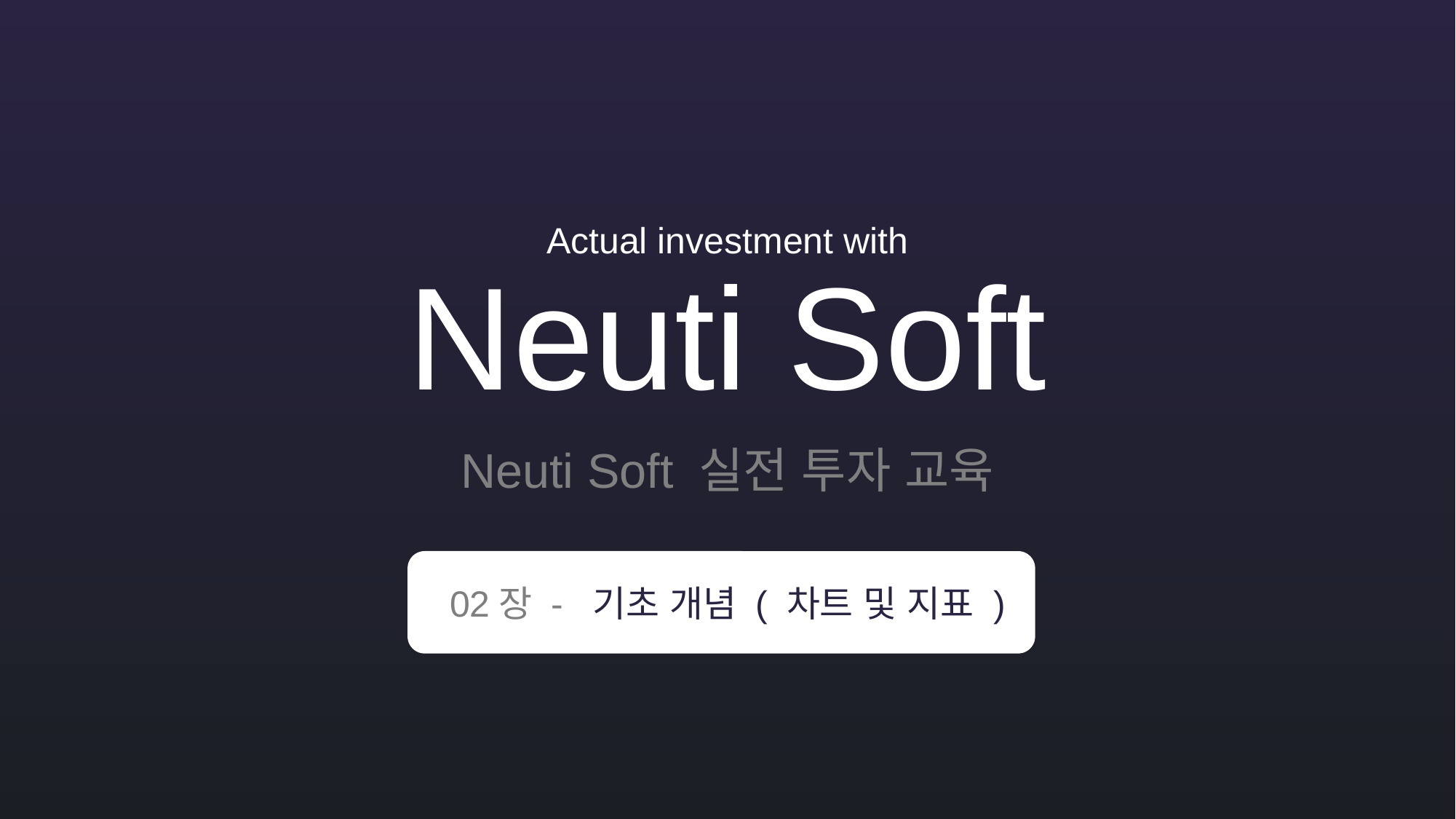

Actual investment with
Neuti Soft
Neuti Soft 실전 투자 교육

02장 -  기초 개념 ( 차트 및 지표 )